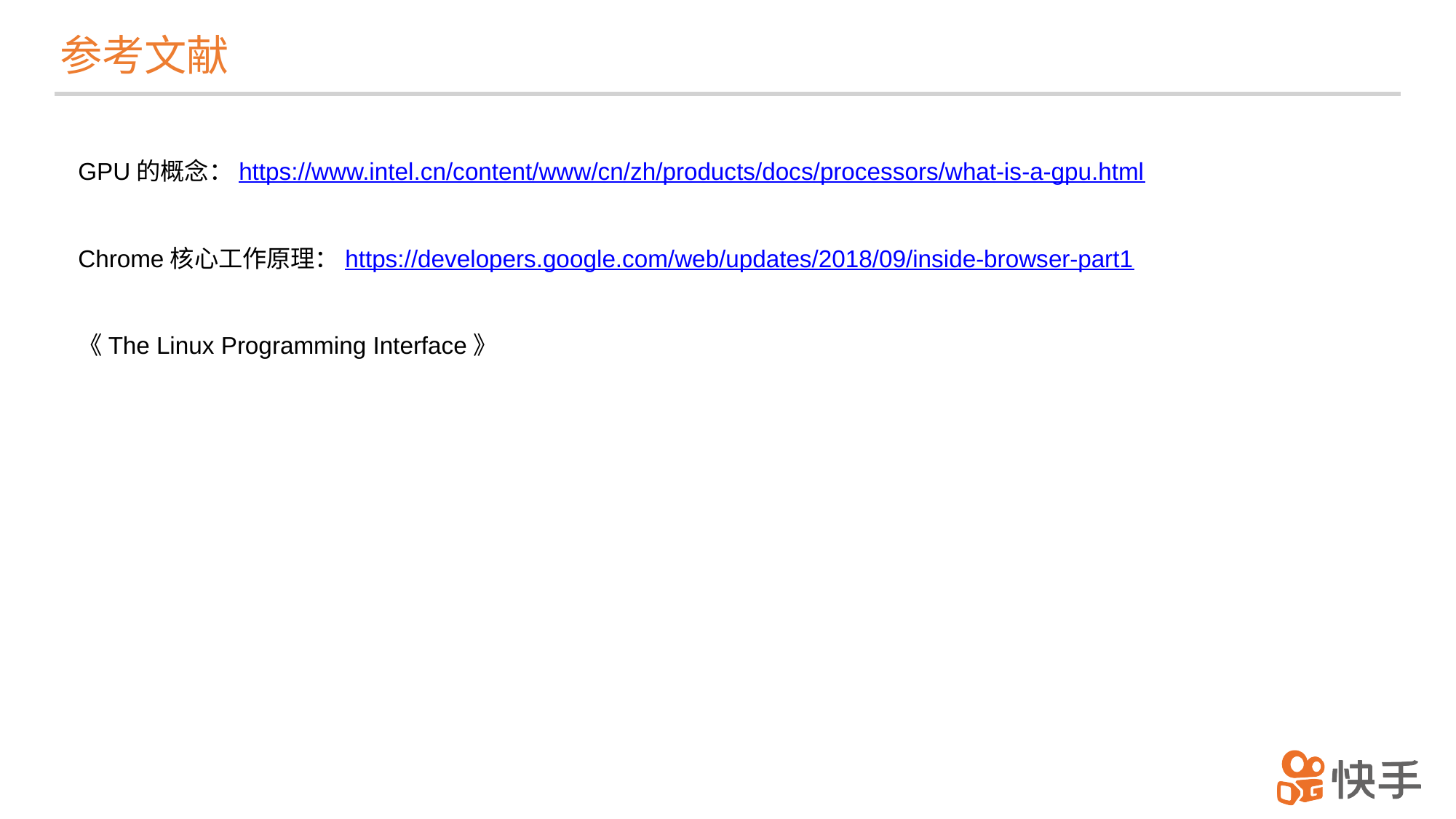

参考文献
GPU的概念：https://www.intel.cn/content/www/cn/zh/products/docs/processors/what-is-a-gpu.html

Chrome核心工作原理：https://developers.google.com/web/updates/2018/09/inside-browser-part1

《The Linux Programming Interface》